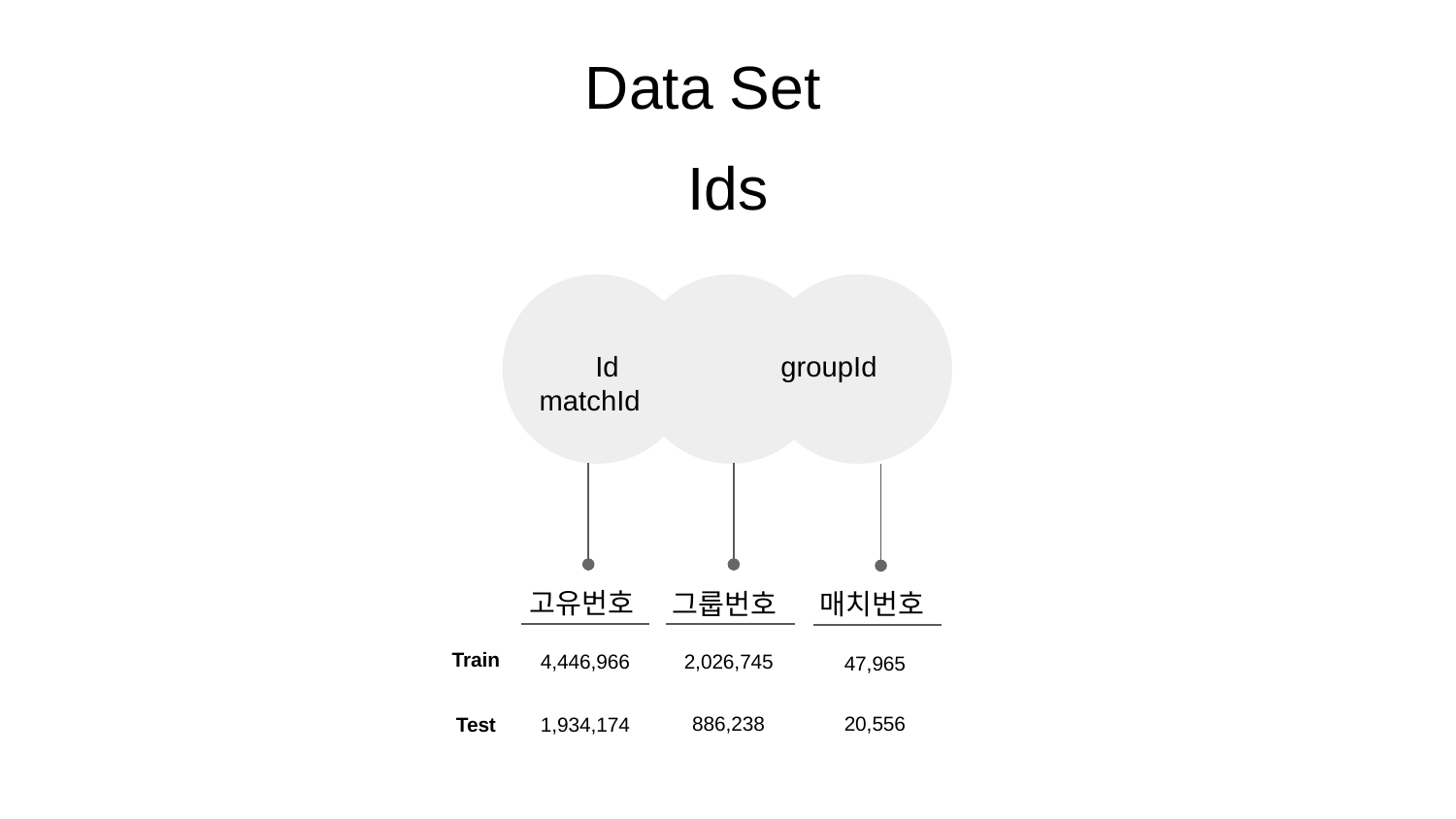

# Data Set
Ids

       Id	            groupId      matchId

고유번호
그룹번호
매치번호
Train
2,026,745
4,446,966
   47,965
 886,238
   20,556
Test
1,934,174